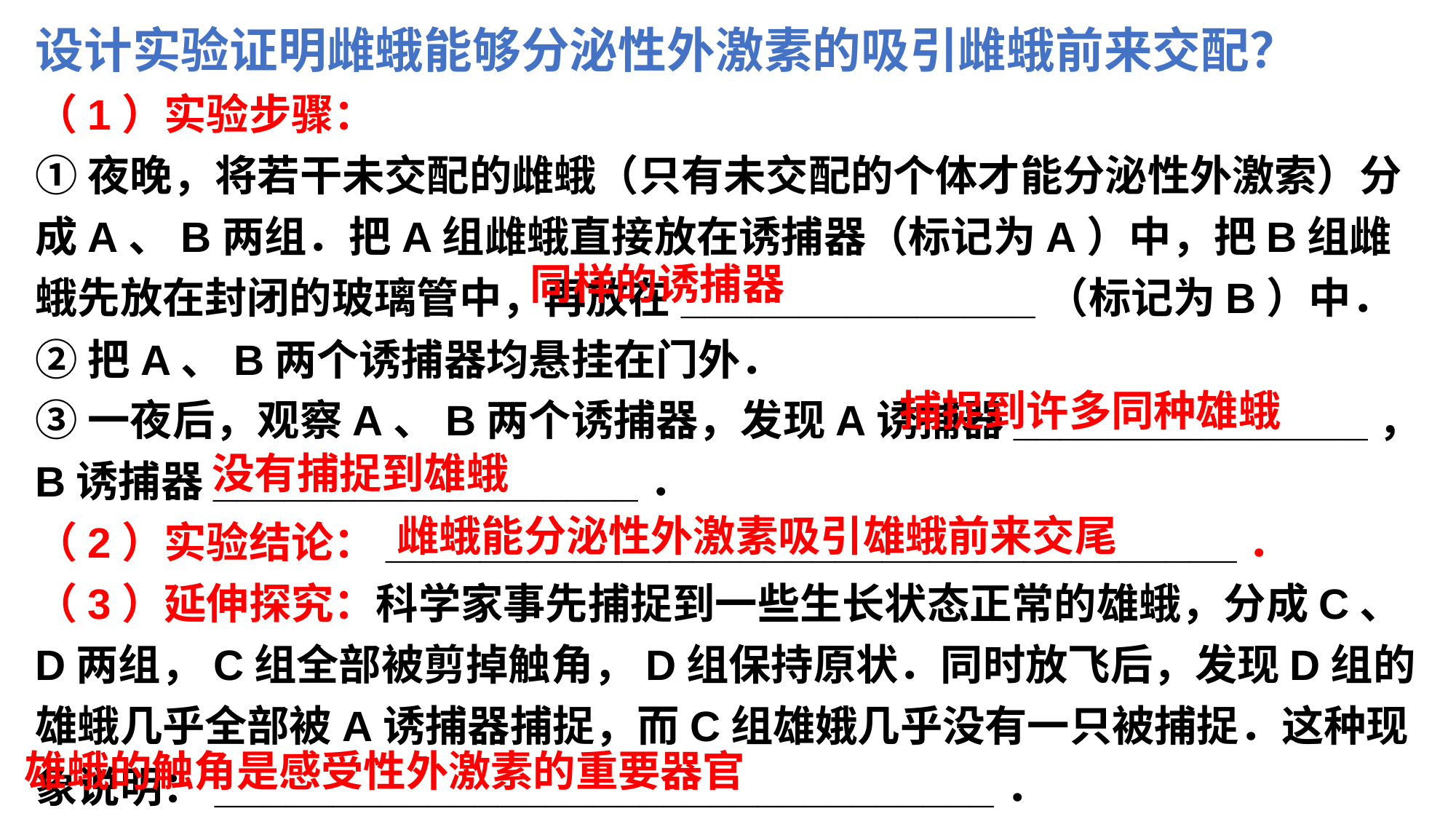

设计实验证明雌蛾能够分泌性外激素的吸引雌蛾前来交配？
（1）实验步骤：
①夜晚，将若干未交配的雌蛾（只有未交配的个体才能分泌性外激索）分成A、B两组．把A组雌蛾直接放在诱捕器（标记为A）中，把B组雌蛾先放在封闭的玻璃管中，再放在_______________（标记为B）中．
②把A、B两个诱捕器均悬挂在门外．
③一夜后，观察A、B两个诱捕器，发现A诱捕器_______________，
B诱捕器__________________．
（2）实验结论：____________________________________．
（3）延伸探究：科学家事先捕捉到一些生长状态正常的雄蛾，分成C、D两组，C组全部被剪掉触角，D组保持原状．同时放飞后，发现D组的雄蛾几乎全部被A诱捕器捕捉，而C组雄娥几乎没有一只被捕捉．这种现象说明：_________________________________．
同样的诱捕器
捕捉到许多同种雄蛾
没有捕捉到雄蛾
雌蛾能分泌性外激素吸引雄蛾前来交尾
雄蛾的触角是感受性外激素的重要器官